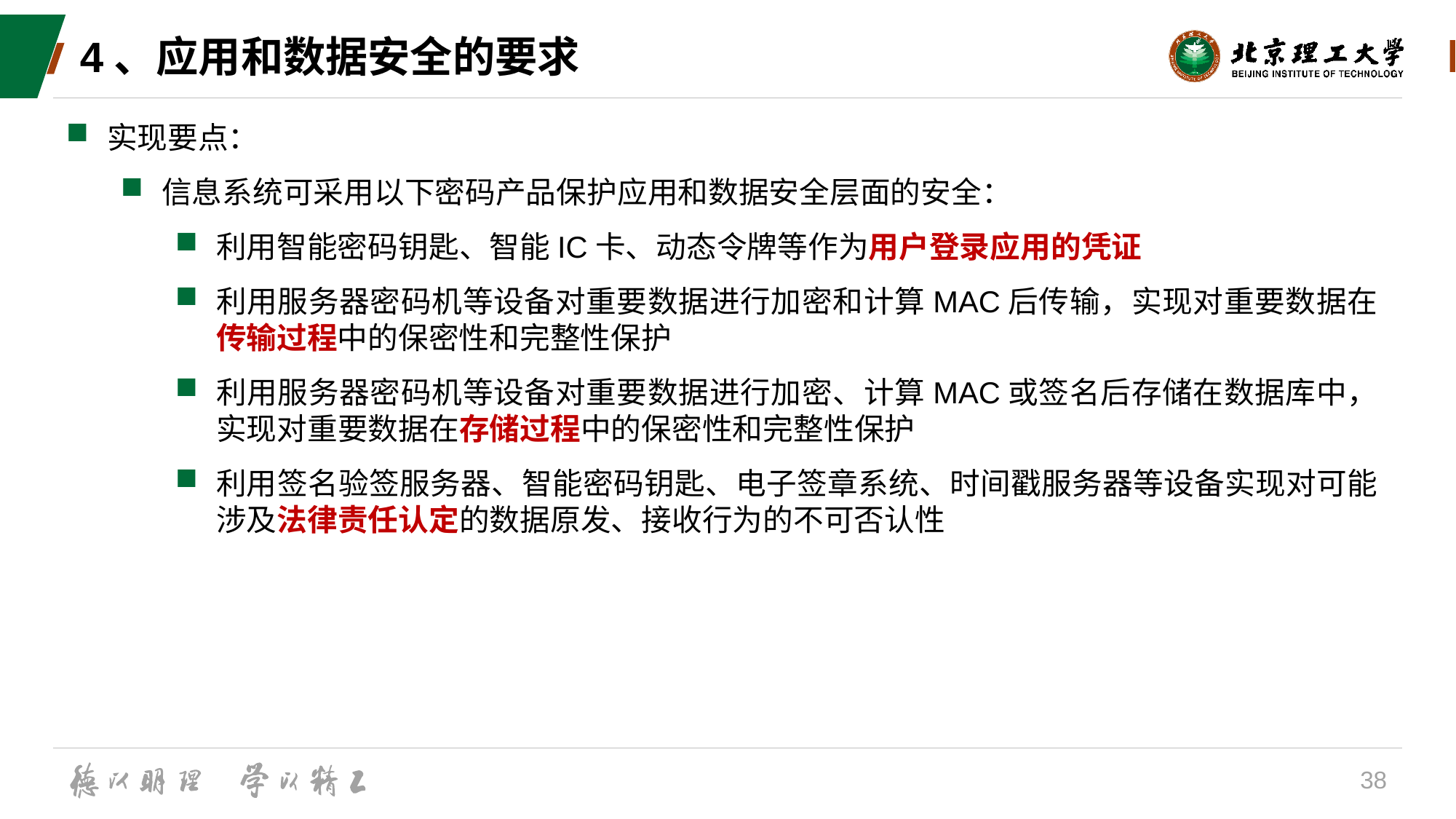

# 4、应用和数据安全的要求
实现要点：
信息系统可采用以下密码产品保护应用和数据安全层面的安全：
利用智能密码钥匙、智能IC卡、动态令牌等作为用户登录应用的凭证
利用服务器密码机等设备对重要数据进行加密和计算MAC后传输，实现对重要数据在传输过程中的保密性和完整性保护
利用服务器密码机等设备对重要数据进行加密、计算MAC或签名后存储在数据库中，实现对重要数据在存储过程中的保密性和完整性保护
利用签名验签服务器、智能密码钥匙、电子签章系统、时间戳服务器等设备实现对可能涉及法律责任认定的数据原发、接收行为的不可否认性